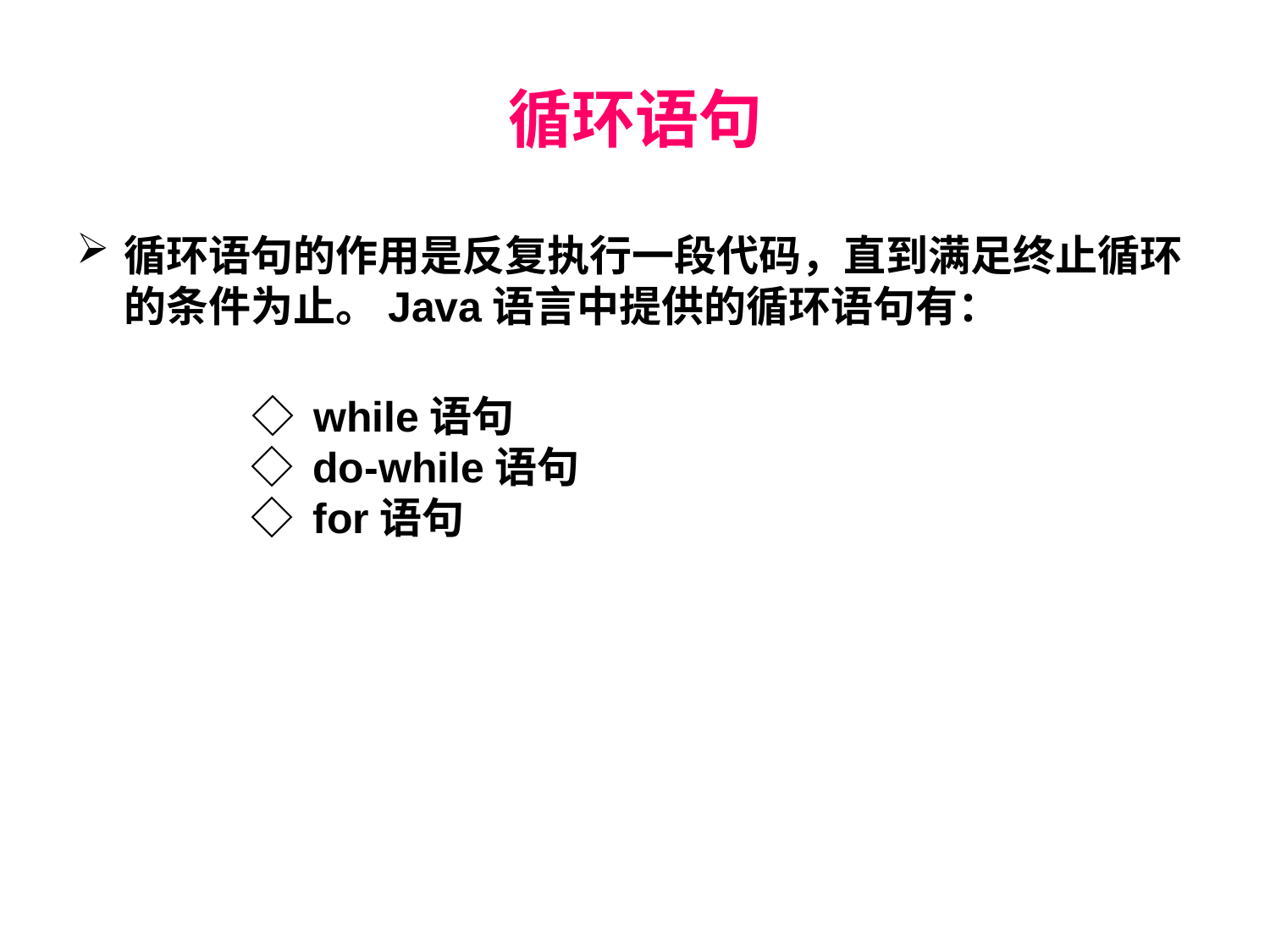

# 循环语句
循环语句的作用是反复执行一段代码，直到满足终止循环的条件为止。Java语言中提供的循环语句有：
    　　　◇ while语句
　　　◇ do-while语句
　　　◇ for语句